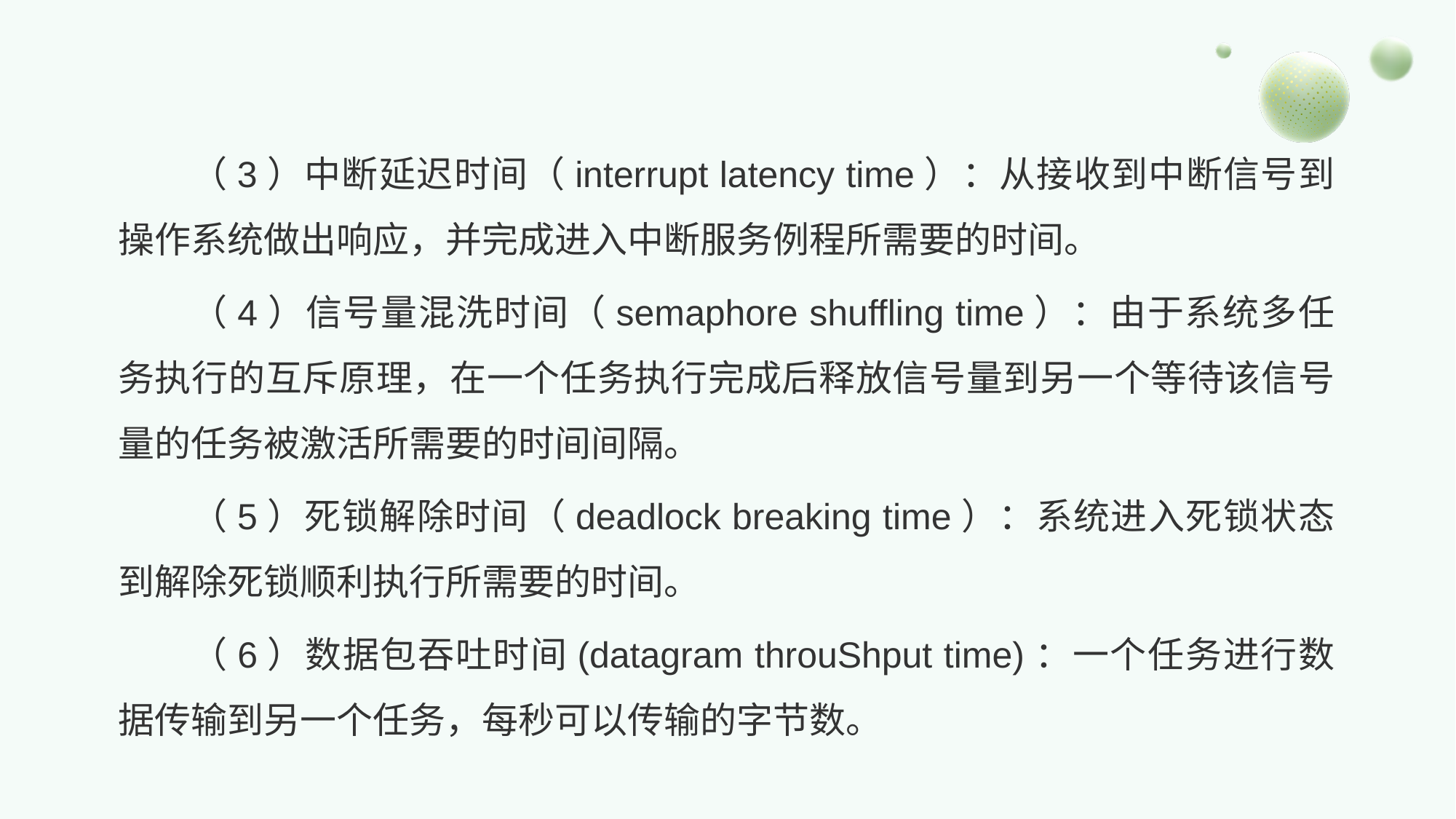

（3）中断延迟时间（interrupt latency time）：从接收到中断信号到操作系统做出响应，并完成进入中断服务例程所需要的时间。
（4）信号量混洗时间（semaphore shuffling time）：由于系统多任务执行的互斥原理，在一个任务执行完成后释放信号量到另一个等待该信号量的任务被激活所需要的时间间隔。
（5）死锁解除时间（deadlock breaking time）：系统进入死锁状态到解除死锁顺利执行所需要的时间。
（6）数据包吞吐时间(datagram throuShput time)：一个任务进行数据传输到另一个任务，每秒可以传输的字节数。